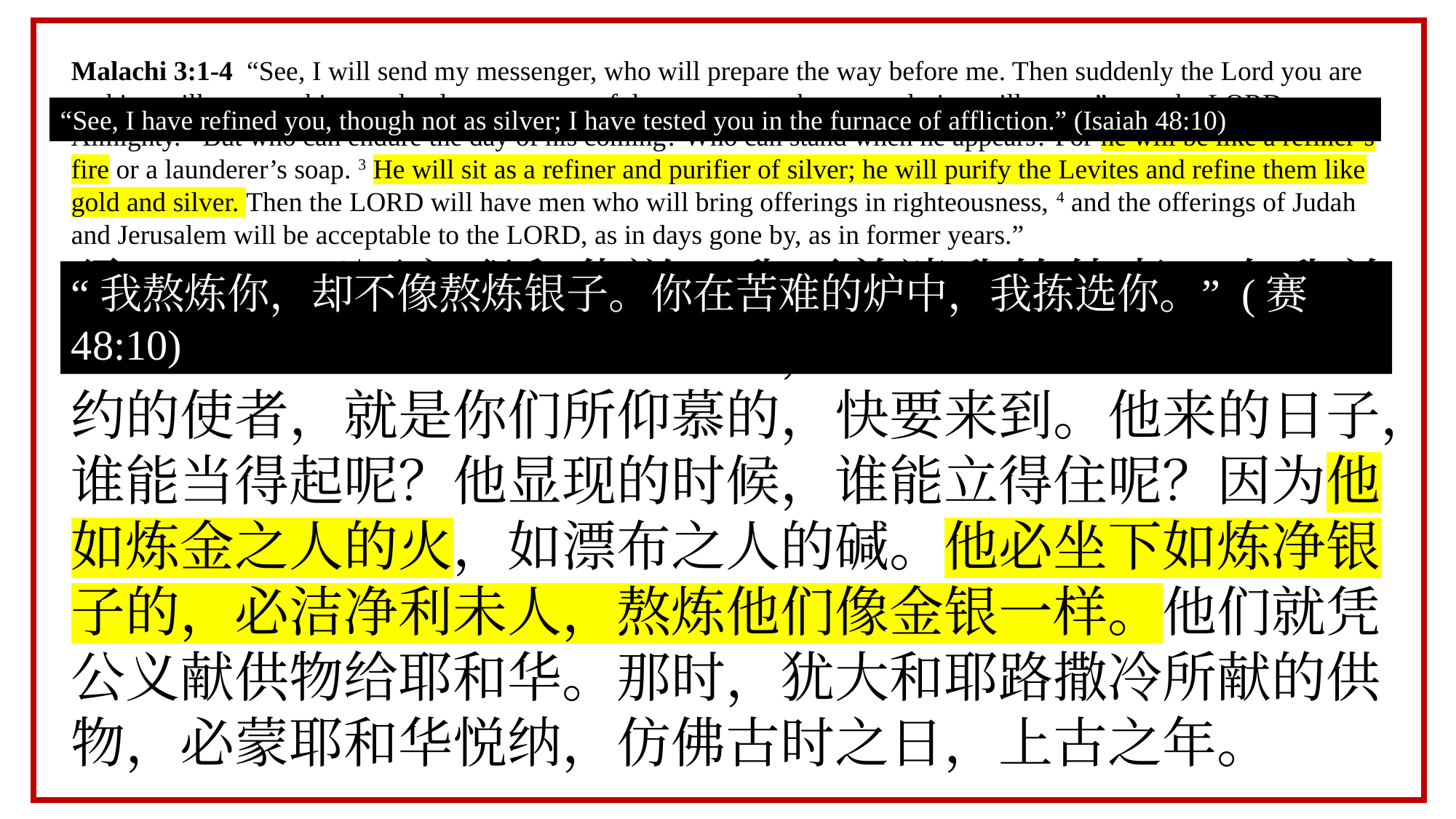

Malachi 3:1-4  “See, I will send my messenger, who will prepare the way before me. Then suddenly the Lord you are seeking will come to his temple; the messenger of the covenant, whom you desire, will come,” says the LORD Almighty. 2 But who can endure the day of his coming? Who can stand when he appears? For he will be like a refiner’s fire or a launderer’s soap. 3 He will sit as a refiner and purifier of silver; he will purify the Levites and refine them like gold and silver. Then the LORD will have men who will bring offerings in righteousness, 4 and the offerings of Judah and Jerusalem will be acceptable to the LORD, as in days gone by, as in former years.”
玛3:1-4  万军之耶和华说，我要差遣我的使者，在我前面预备道路。你们所寻求的主，必忽然进入他的殿。立约的使者，就是你们所仰慕的，快要来到。他来的日子，谁能当得起呢？他显现的时候，谁能立得住呢？因为他如炼金之人的火，如漂布之人的碱。他必坐下如炼净银子的，必洁净利未人，熬炼他们像金银一样。他们就凭公义献供物给耶和华。那时，犹大和耶路撒冷所献的供物，必蒙耶和华悦纳，仿佛古时之日，上古之年。
“See, I have refined you, though not as silver; I have tested you in the furnace of affliction.” (Isaiah 48:10)
“我熬炼你，却不像熬炼银子。你在苦难的炉中，我拣选你。” (赛48:10)